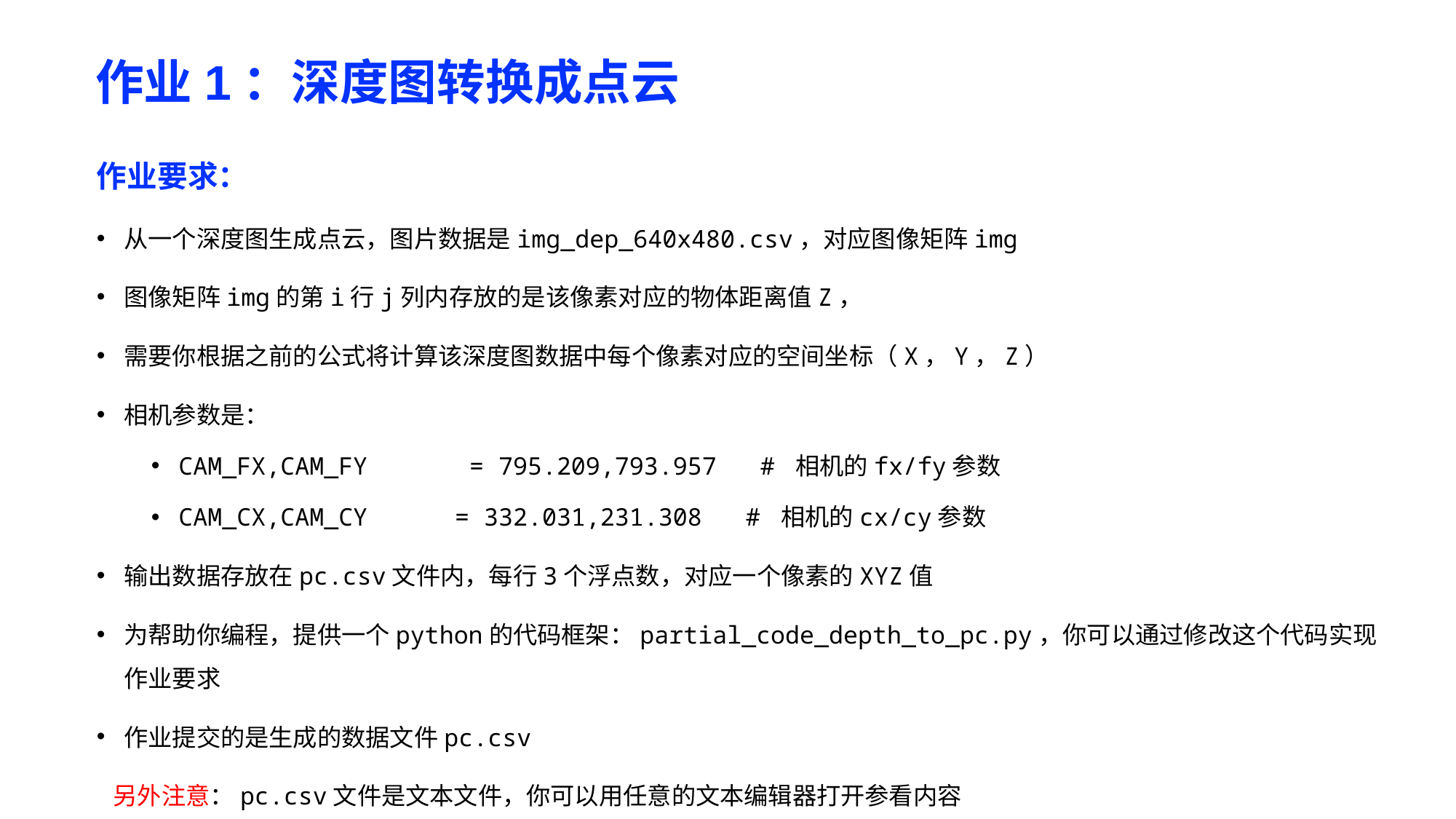

# 作业1：深度图转换成点云
作业要求：
从一个深度图生成点云，图片数据是img_dep_640x480.csv，对应图像矩阵img
图像矩阵img的第i行j列内存放的是该像素对应的物体距离值Z，
需要你根据之前的公式将计算该深度图数据中每个像素对应的空间坐标（X，Y，Z）
相机参数是：
CAM_FX,CAM_FY       = 795.209,793.957   # 相机的fx/fy参数
CAM_CX,CAM_CY      = 332.031,231.308   # 相机的cx/cy参数
输出数据存放在pc.csv文件内，每行3个浮点数，对应一个像素的XYZ值
为帮助你编程，提供一个python的代码框架：partial_code_depth_to_pc.py，你可以通过修改这个代码实现作业要求
作业提交的是生成的数据文件pc.csv
  另外注意：pc.csv文件是文本文件，你可以用任意的文本编辑器打开参看内容